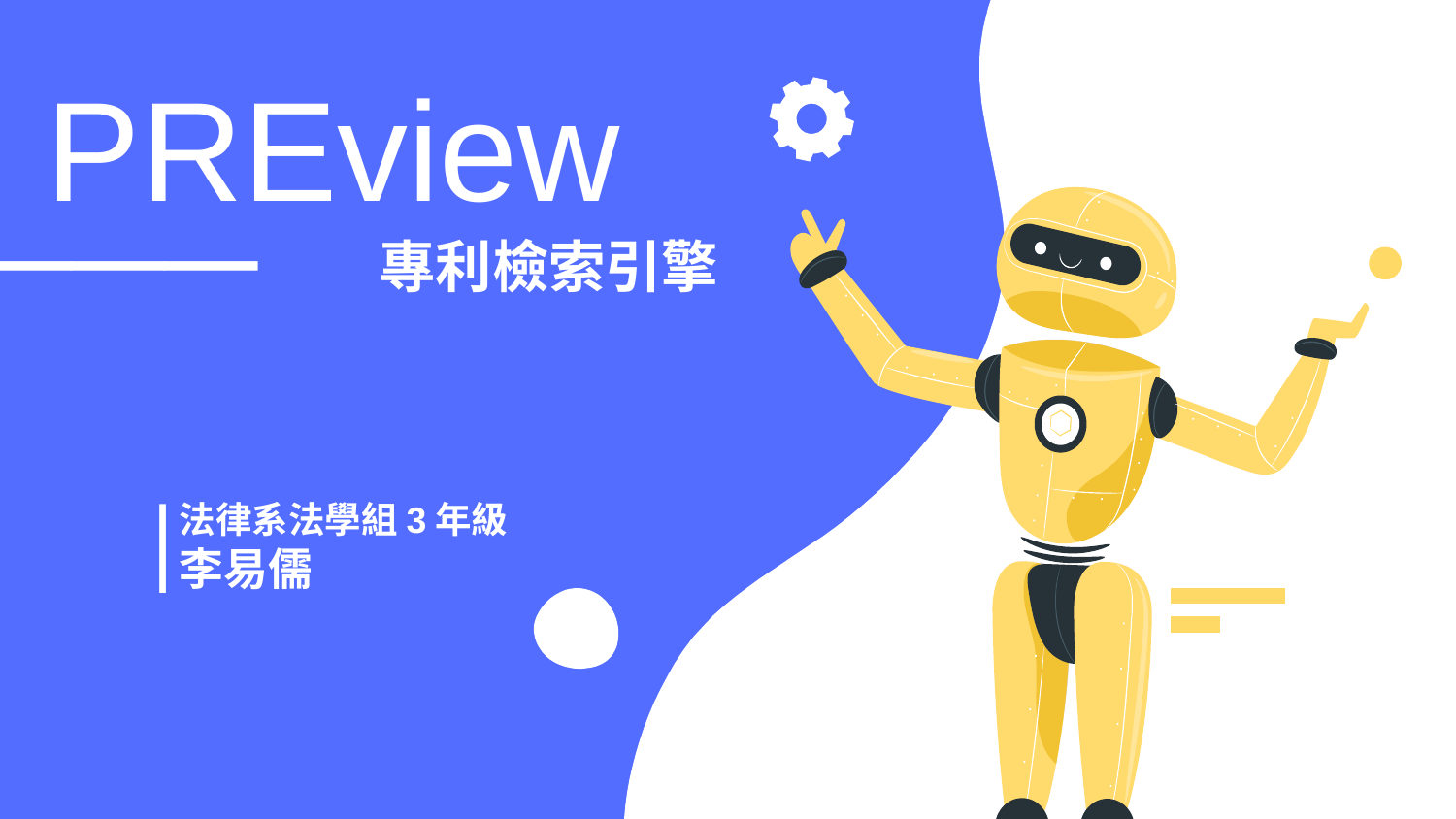

# PREview
───

專利檢索引擎

|
法律系法學組3年級
李易儒